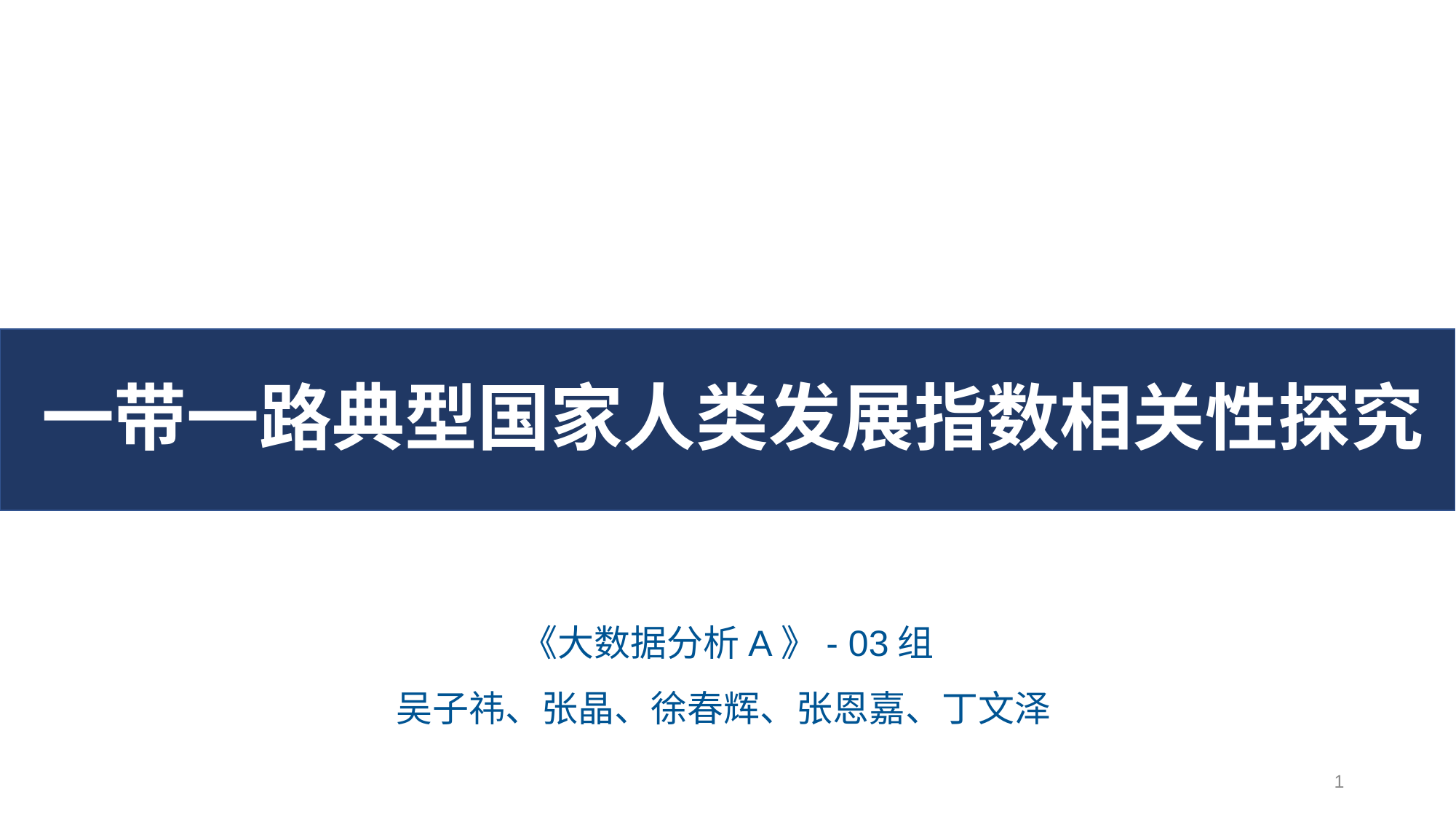

一带一路典型国家人类发展指数相关性探究
《大数据分析A》- 03组
吴子祎、张晶、徐春辉、张恩嘉、丁文泽
1